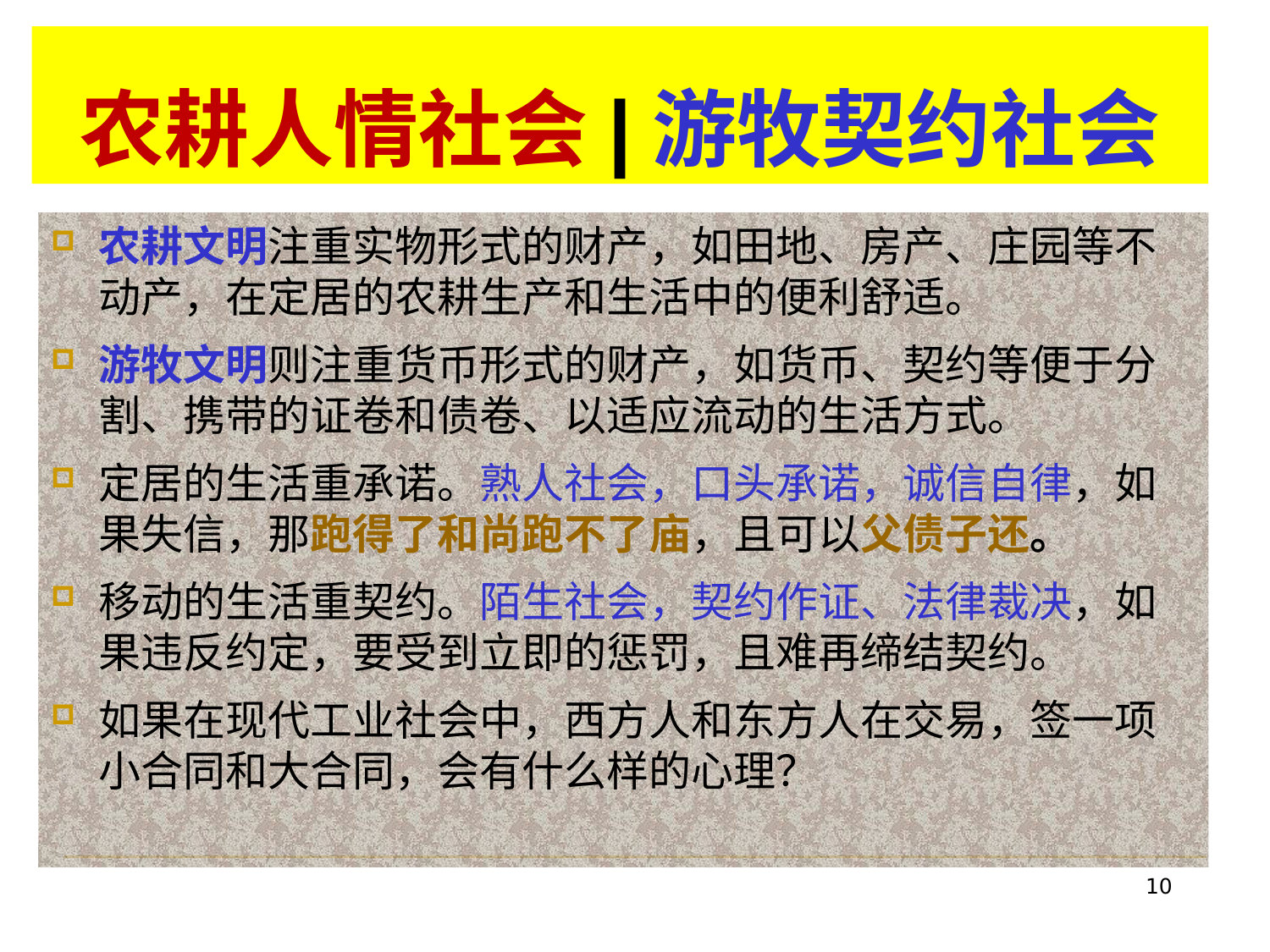

# 农耕人情社会|游牧契约社会
农耕文明注重实物形式的财产，如田地、房产、庄园等不动产，在定居的农耕生产和生活中的便利舒适。
游牧文明则注重货币形式的财产，如货币、契约等便于分割、携带的证卷和债卷、以适应流动的生活方式。
定居的生活重承诺。熟人社会，口头承诺，诚信自律，如果失信，那跑得了和尚跑不了庙，且可以父债子还。
移动的生活重契约。陌生社会，契约作证、法律裁决，如果违反约定，要受到立即的惩罚，且难再缔结契约。
如果在现代工业社会中，西方人和东方人在交易，签一项小合同和大合同，会有什么样的心理？
10